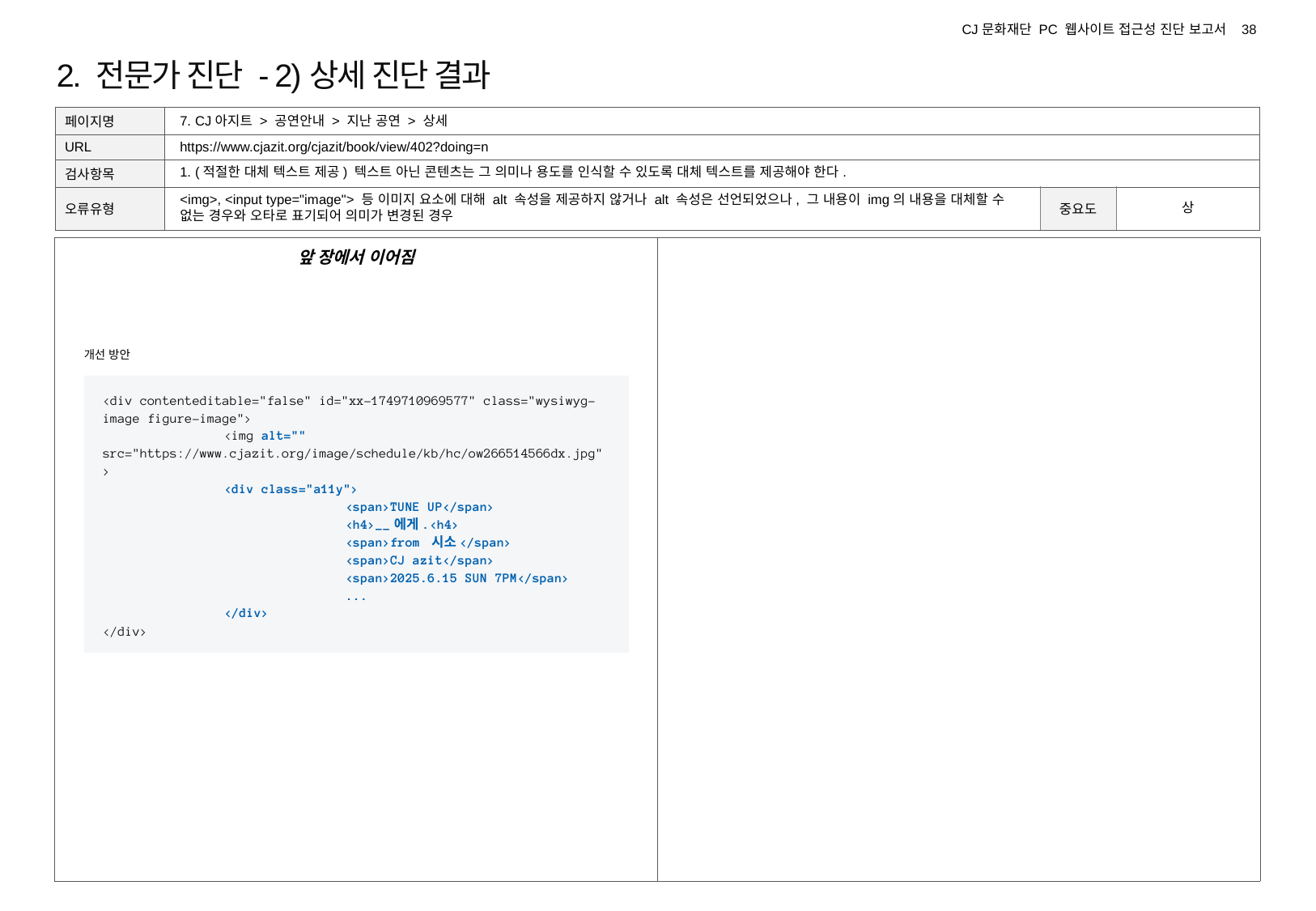

# 2. 전문가 진단 - 2)상세 진단 결과
7. CJ아지트 > 공연안내 > 지난 공연 > 상세
https://www.cjazit.org/cjazit/book/view/402?doing=n
1. (적절한 대체 텍스트 제공) 텍스트 아닌 콘텐츠는 그 의미나 용도를 인식할 수 있도록 대체 텍스트를 제공해야 한다.
<img>, <input type="image"> 등 이미지 요소에 대해 alt 속성을 제공하지 않거나 alt 속성은 선언되었으나, 그 내용이 img의 내용을 대체할 수 없는 경우와 오타로 표기되어 의미가 변경된 경우
상
앞 장에서 이어짐
개선 방안
<div contenteditable="false" id="xx-1749710969577" class="wysiwyg-image figure-image">
	<img alt="" src="https://www.cjazit.org/image/schedule/kb/hc/ow266514566dx.jpg">
	<div class="a11y">
		<span>TUNE UP</span>
		<h4>__에게.<h4>
		<span>from 시소</span>
		<span>CJ azit</span>
		<span>2025.6.15 SUN 7PM</span>
		...
	</div>
</div>